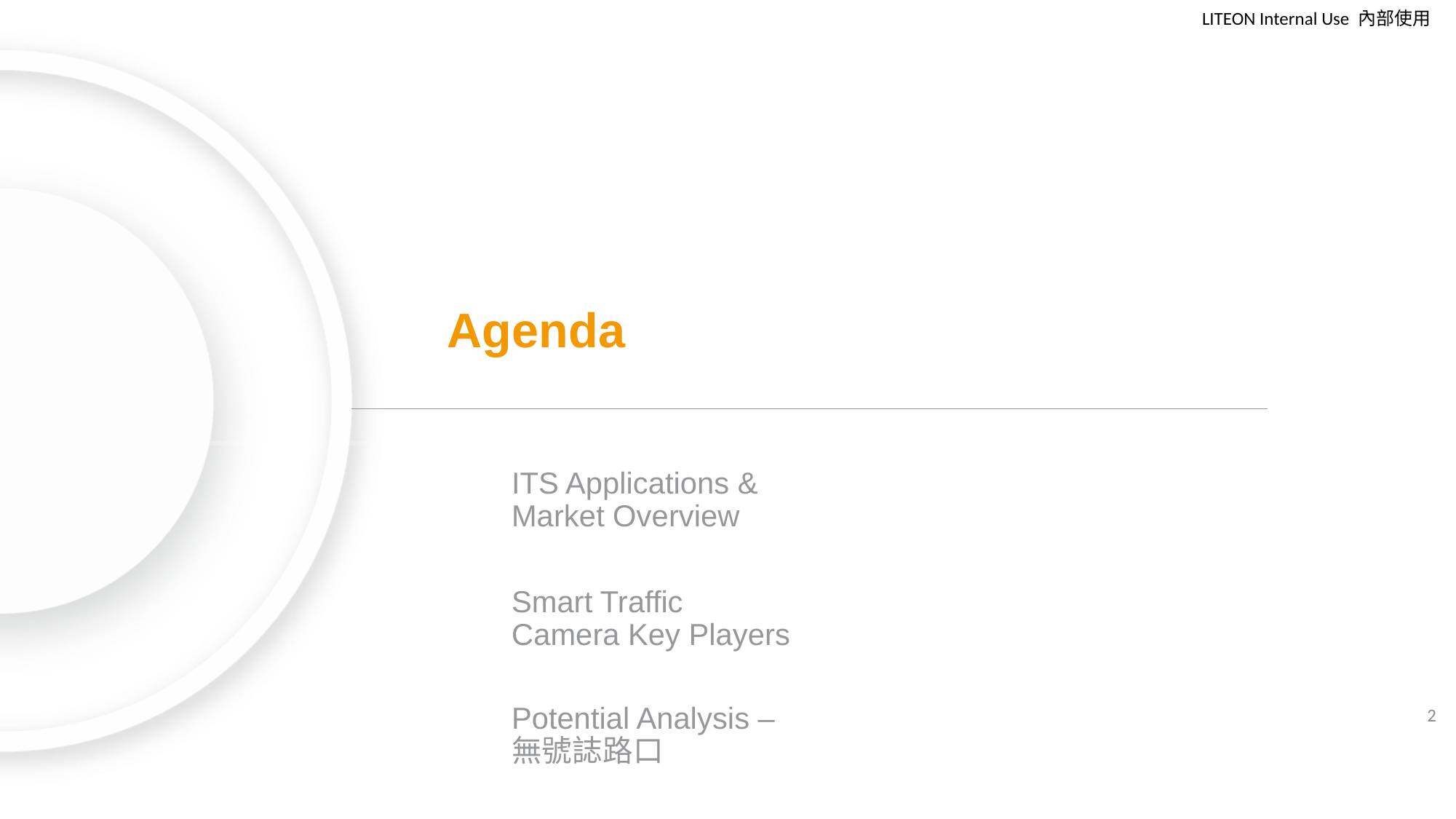

Agenda

ITS Applications & Market Overview

Smart Traffic Camera Key Players

2
Potential Analysis – 無號誌路口